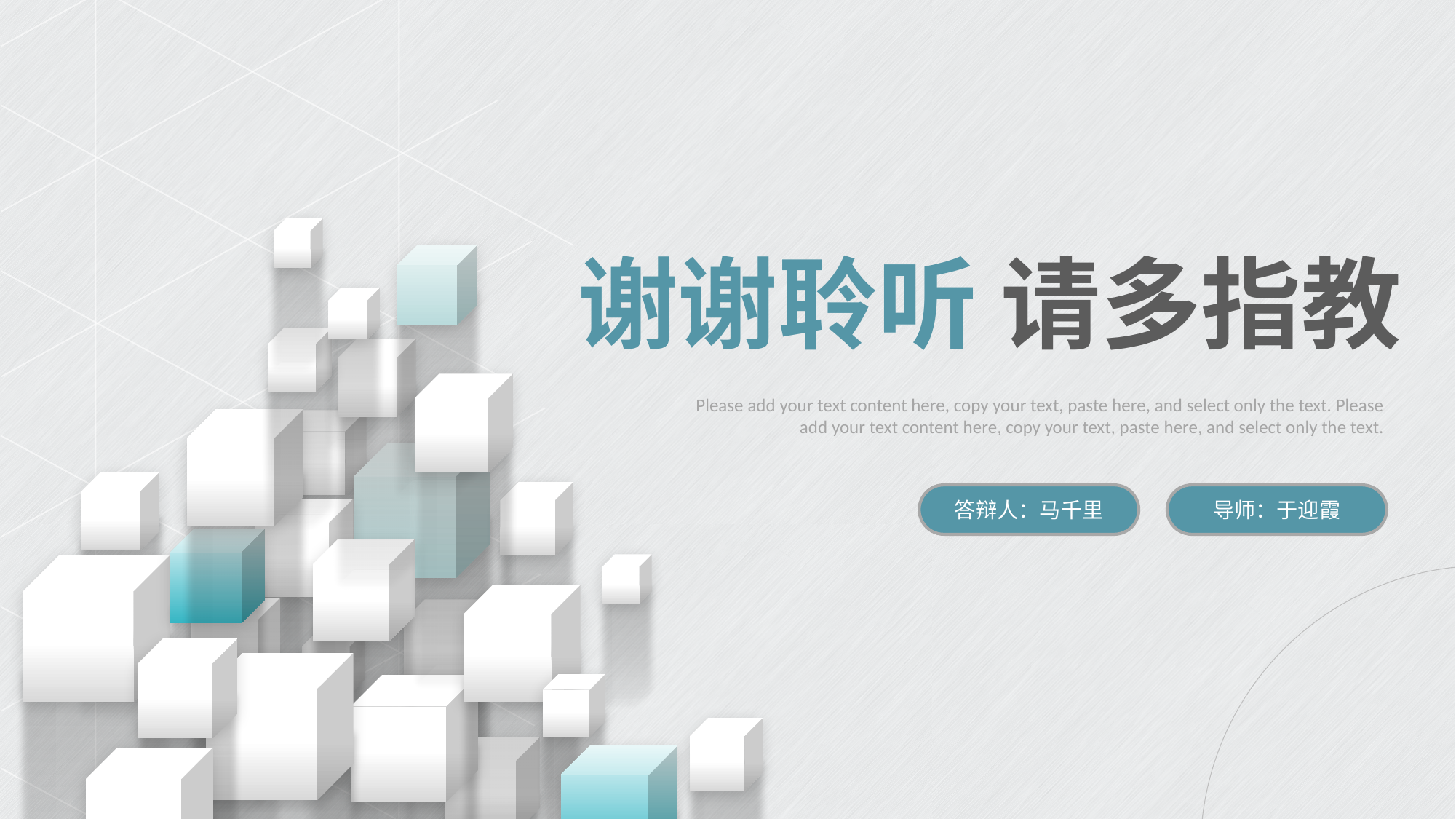

谢谢聆听 请多指教

Please add your text content here, copy your text, paste here, and select only the text. Please add your text content here, copy your text, paste here, and select only the text.

答辩人：马千里
导师：于迎霞